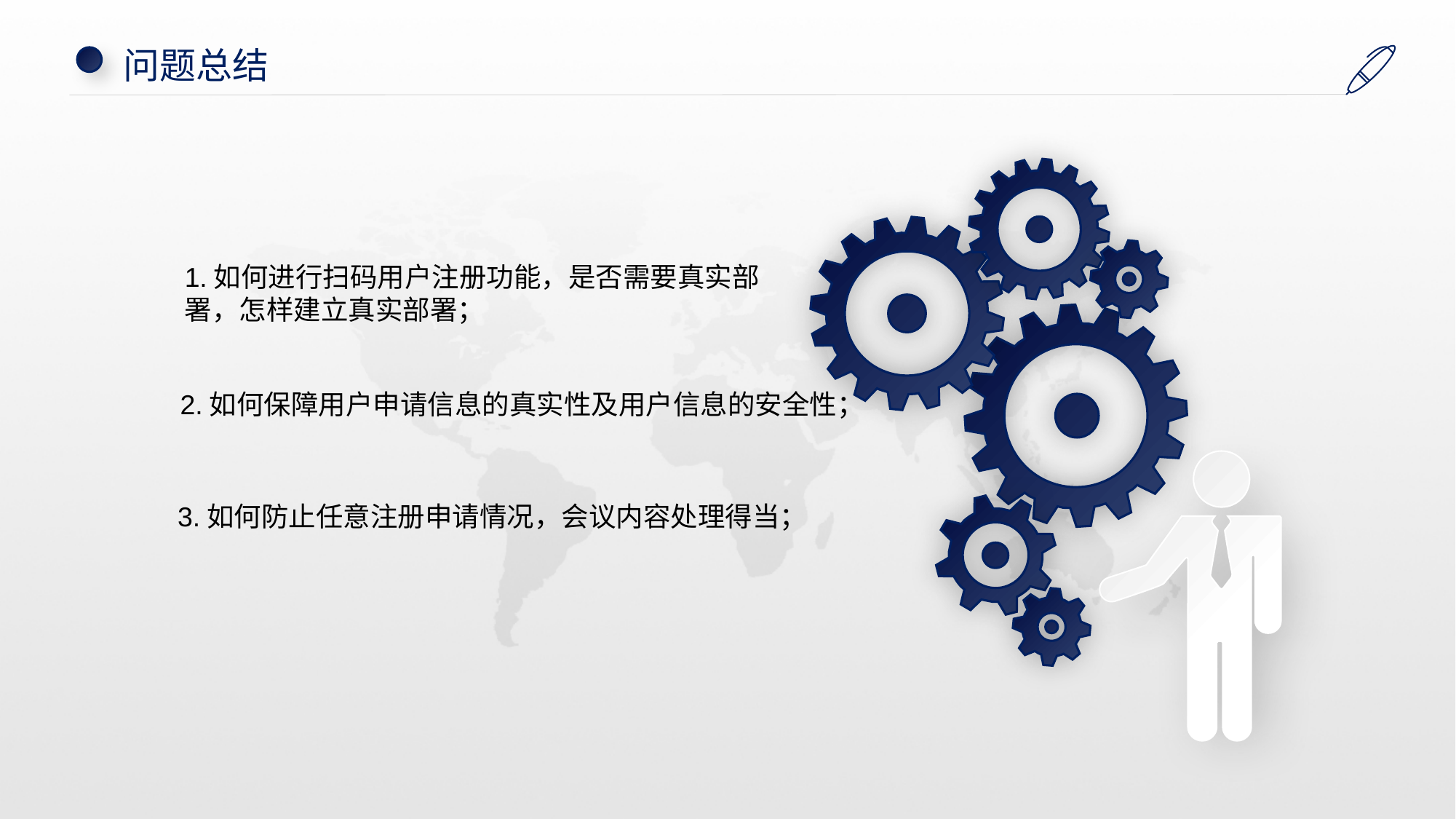

问题总结

1.如何进行扫码用户注册功能，是否需要真实部署，怎样建立真实部署；

 2.如何保障用户申请信息的真实性及用户信息的安全性；

3.如何防止任意注册申请情况，会议内容处理得当；